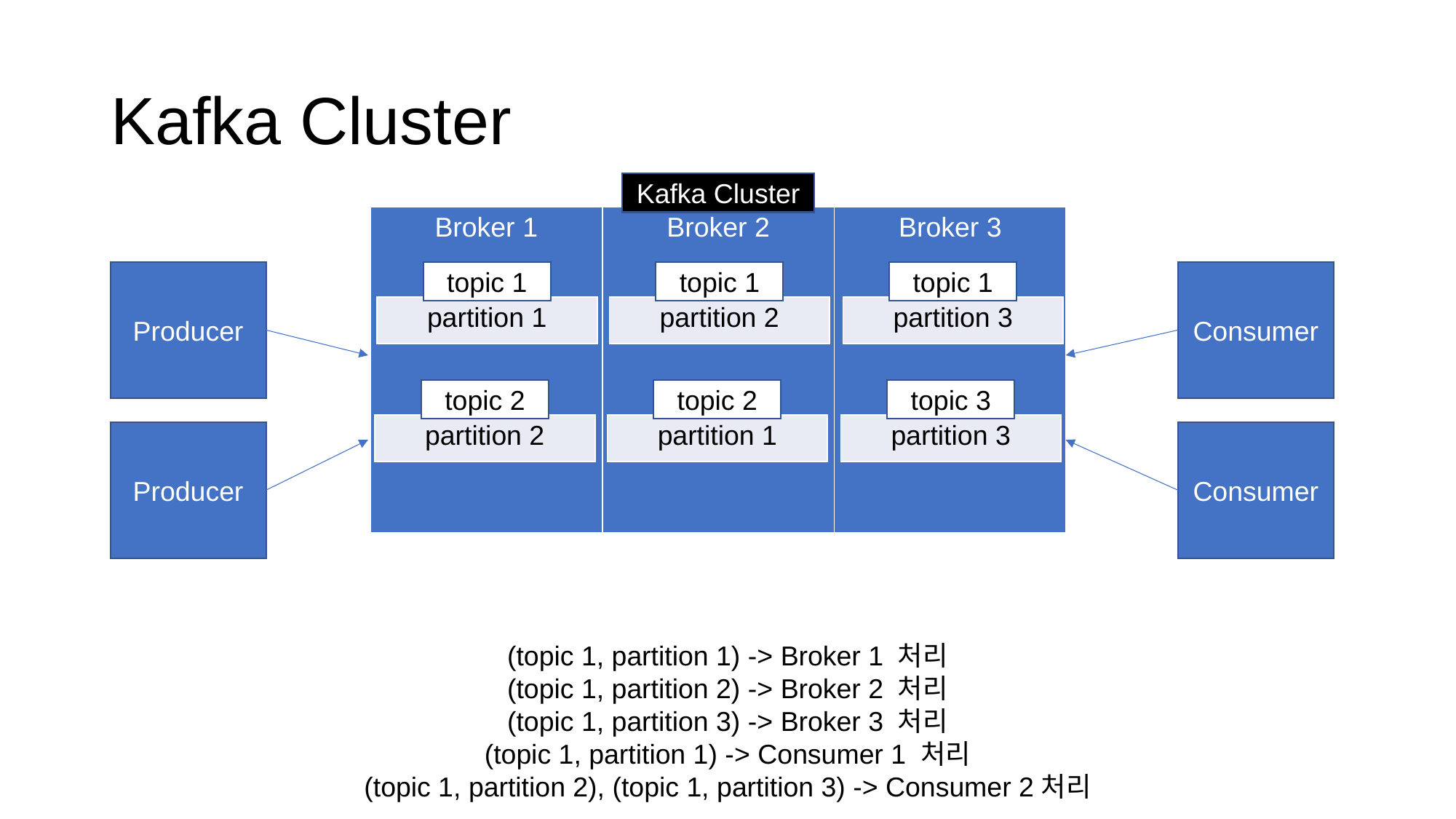

# Kafka Cluster
Kafka Cluster
| Broker 1 | Broker 2 | Broker 3 |
| --- | --- | --- |
Producer
Consumer
topic 1
topic 1
topic 1
| partition 1 |
| --- |
| partition 2 |
| --- |
| partition 3 |
| --- |
topic 2
topic 2
topic 3
| partition 2 |
| --- |
| partition 1 |
| --- |
| partition 3 |
| --- |
Producer
Consumer
(topic 1, partition 1) -> Broker 1 처리
(topic 1, partition 2) -> Broker 2 처리
(topic 1, partition 3) -> Broker 3 처리
(topic 1, partition 1) -> Consumer 1 처리
(topic 1, partition 2), (topic 1, partition 3) -> Consumer 2처리